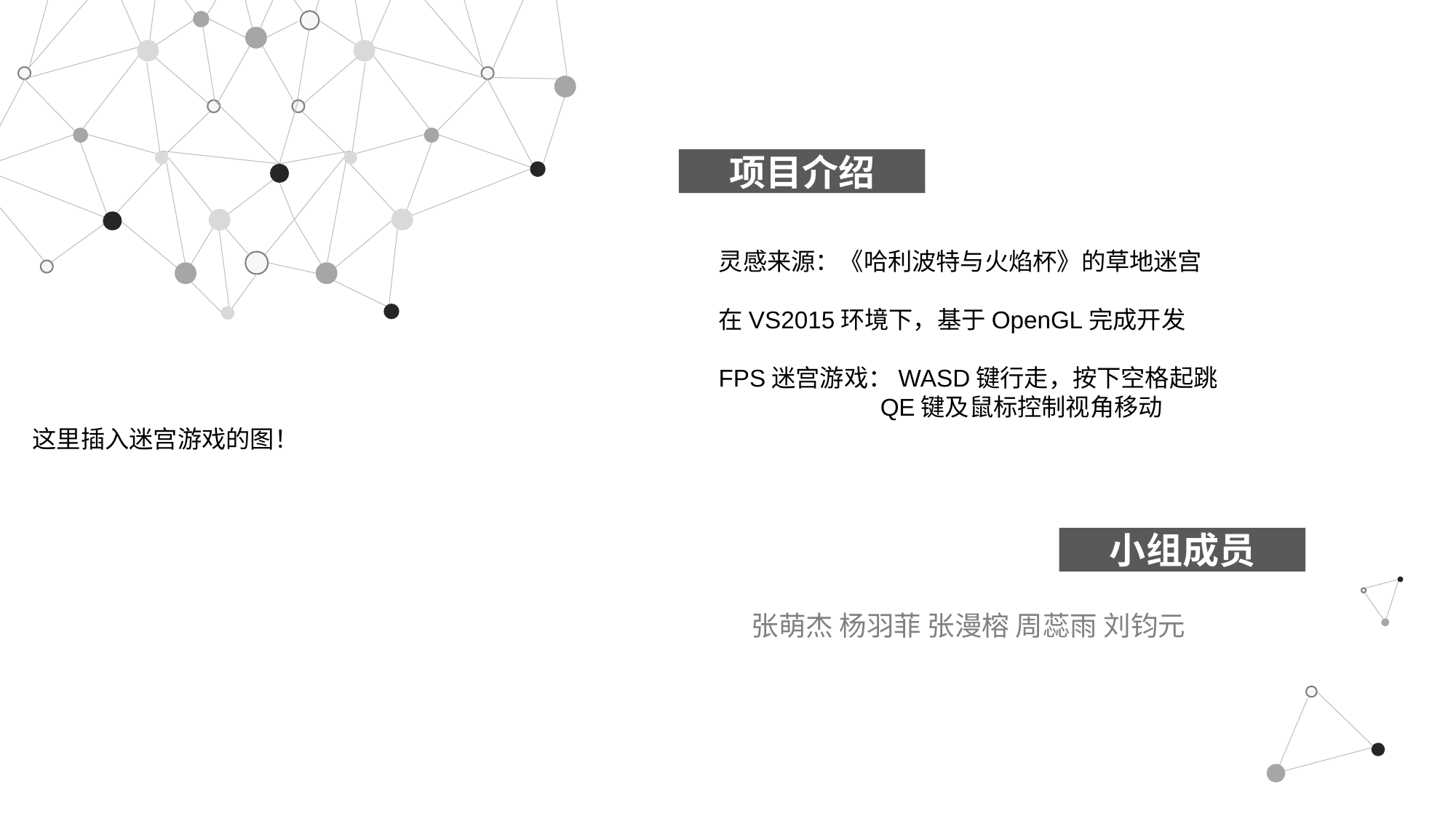

项目介绍

灵感来源：《哈利波特与火焰杯》的草地迷宫

在VS2015环境下，基于OpenGL完成开发

FPS迷宫游戏：WASD键行走，按下空格起跳
                        QE键及鼠标控制视角移动

这里插入迷宫游戏的图！
79%
小组成员

张萌杰 杨羽菲 张漫榕 周蕊雨 刘钧元